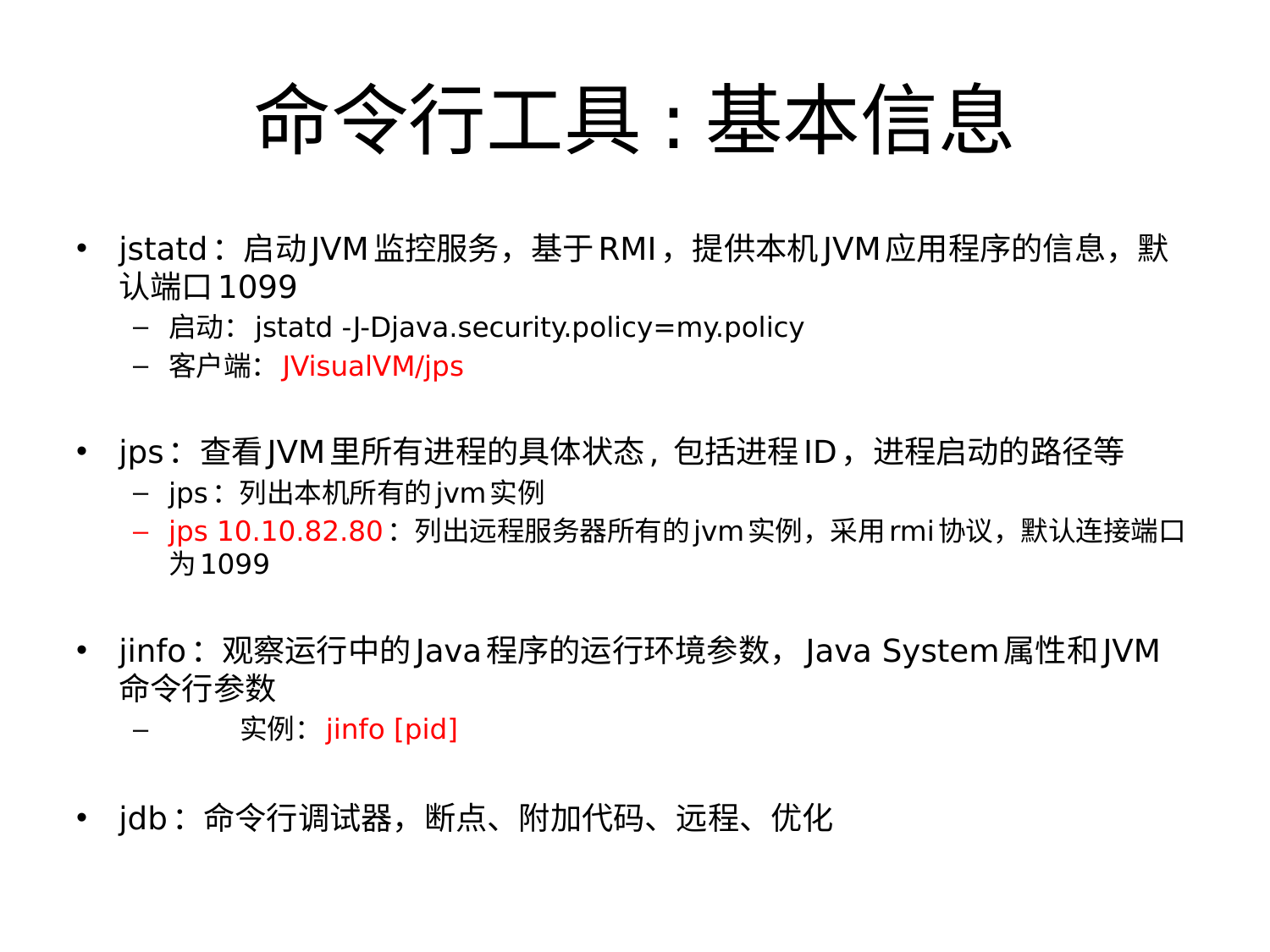

# 命令行工具:基本信息
jstatd：启动JVM监控服务，基于RMI，提供本机JVM应用程序的信息，默认端口1099
启动：jstatd -J-Djava.security.policy=my.policy
客户端：JVisualVM/jps

jps：查看JVM里所有进程的具体状态, 包括进程ID，进程启动的路径等
jps：列出本机所有的jvm实例
jps 10.10.82.80：列出远程服务器所有的jvm实例，采用rmi协议，默认连接端口为1099

jinfo：观察运行中的Java程序的运行环境参数，Java System属性和JVM命令行参数
	实例：jinfo [pid]

jdb：命令行调试器，断点、附加代码、远程、优化